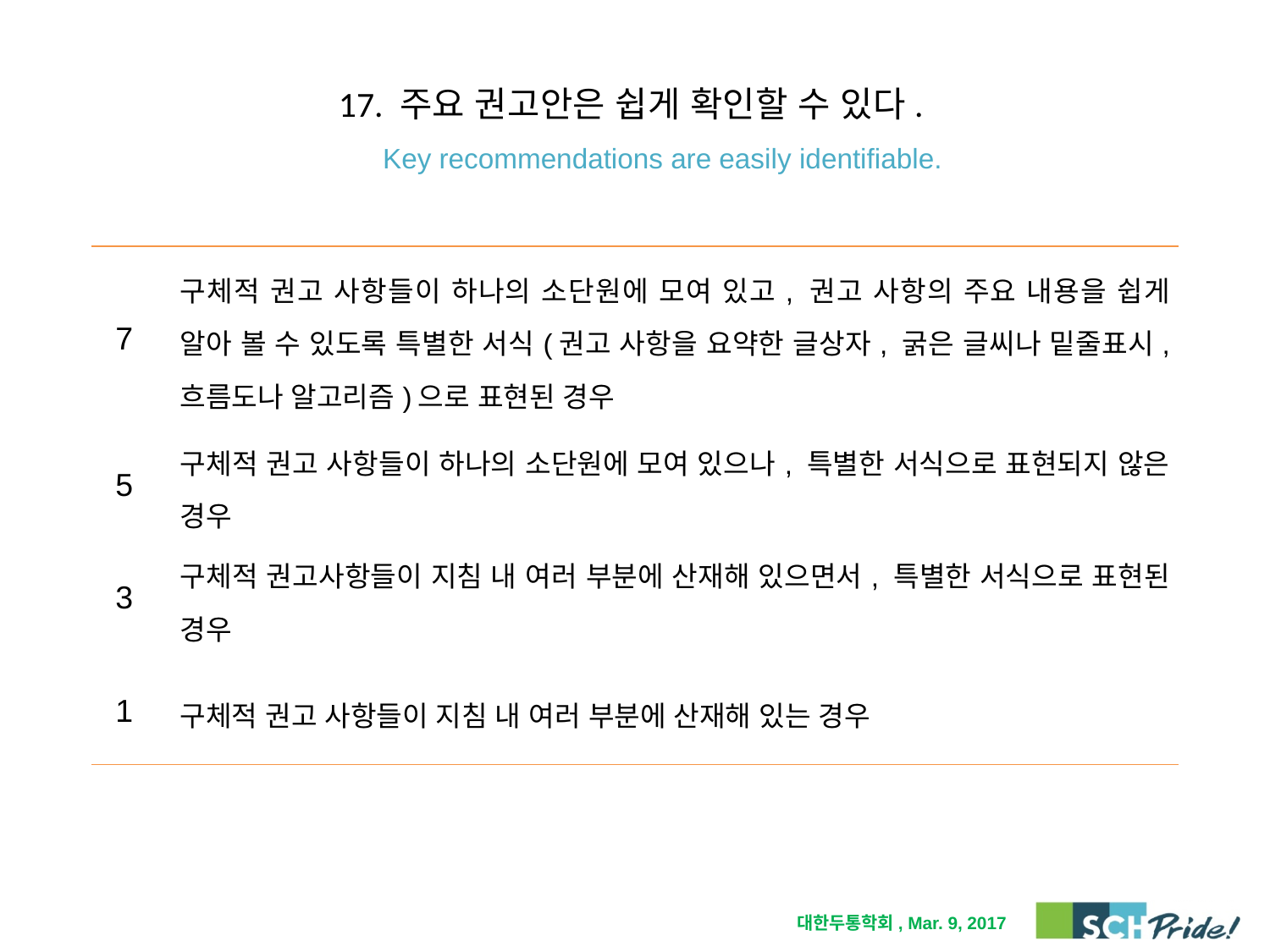

# 17. 주요 권고안은 쉽게 확인할 수 있다. Key recommendations are easily identifiable.
| 7 | 구체적 권고 사항들이 하나의 소단원에 모여 있고, 권고 사항의 주요 내용을 쉽게 알아 볼 수 있도록 특별한 서식(권고 사항을 요약한 글상자, 굵은 글씨나 밑줄표시, 흐름도나 알고리즘)으로 표현된 경우 |
| --- | --- |
| 5 | 구체적 권고 사항들이 하나의 소단원에 모여 있으나, 특별한 서식으로 표현되지 않은 경우 |
| 3 | 구체적 권고사항들이 지침 내 여러 부분에 산재해 있으면서, 특별한 서식으로 표현된 경우 |
| 1 | 구체적 권고 사항들이 지침 내 여러 부분에 산재해 있는 경우 |